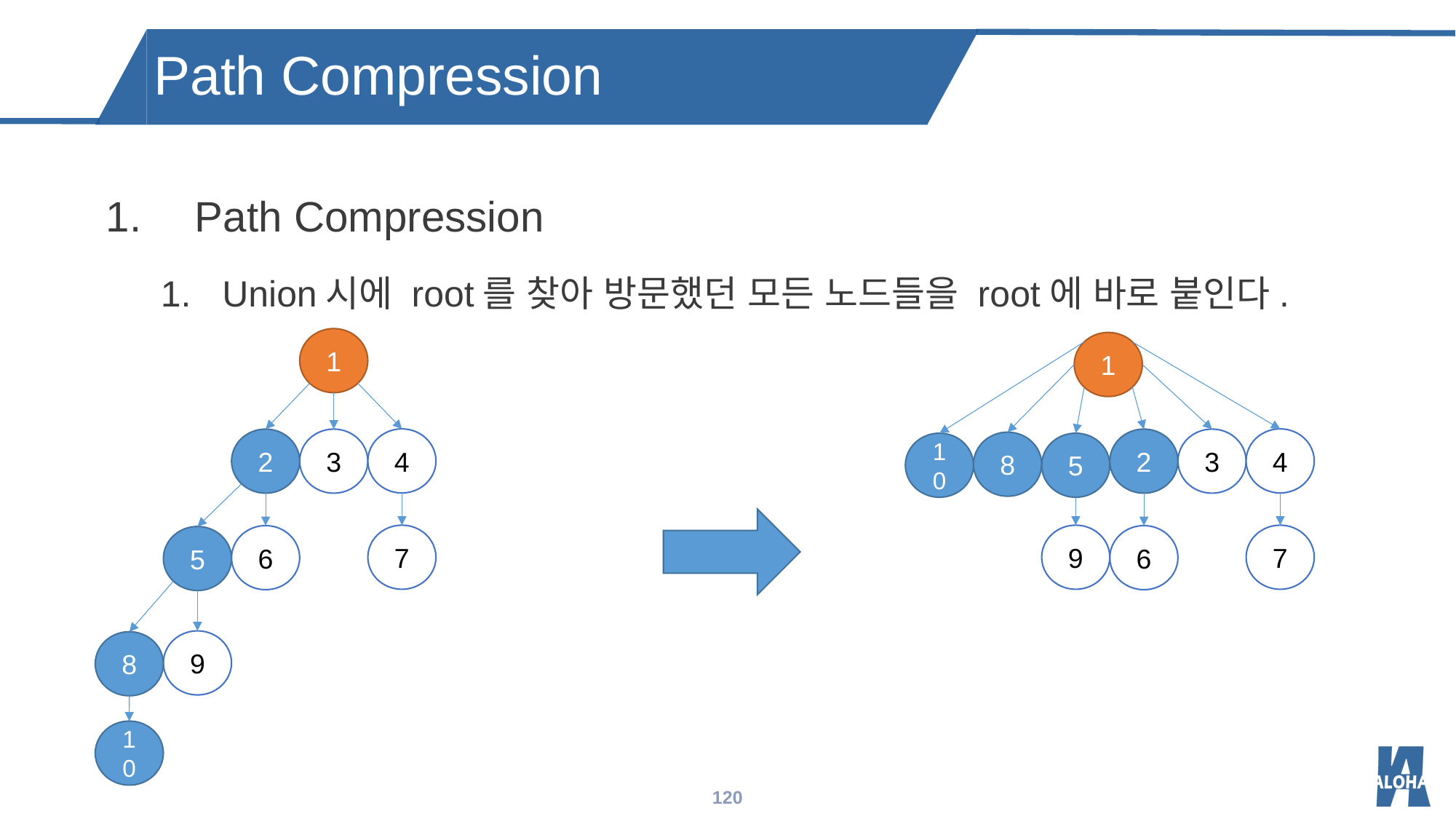

Path Compression
Path Compression
Union시에 root를 찾아 방문했던 모든 노드들을 root에 바로 붙인다.
1
1
4
4
2
3
2
3
8
10
5

7
9
7
6
6
5
9
8
10
120